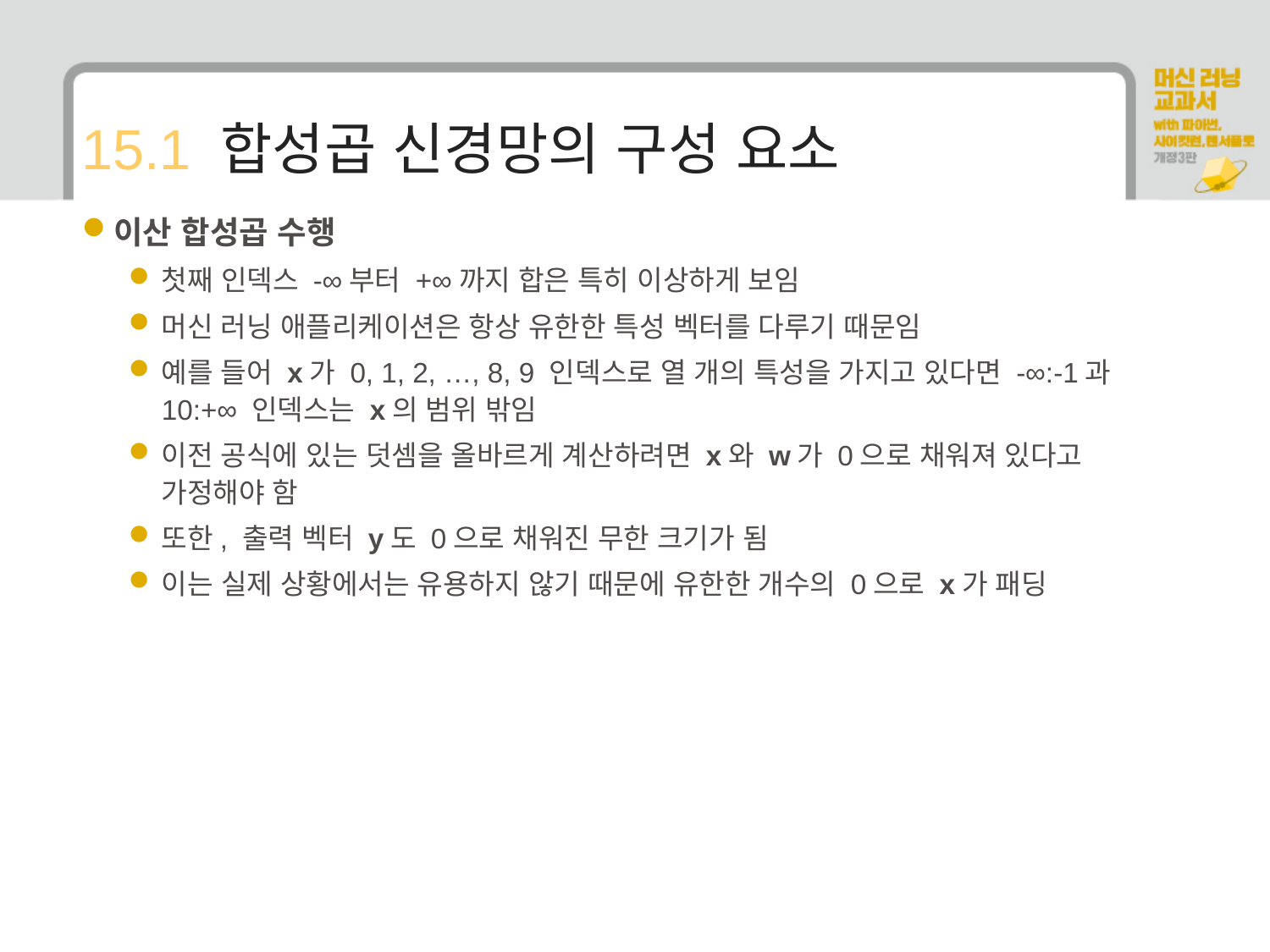

# 15.1 합성곱 신경망의 구성 요소
이산 합성곱 수행
첫째 인덱스 -∞부터 +∞까지 합은 특히 이상하게 보임
머신 러닝 애플리케이션은 항상 유한한 특성 벡터를 다루기 때문임
예를 들어 x가 0, 1, 2, …, 8, 9 인덱스로 열 개의 특성을 가지고 있다면 -∞:-1과 10:+∞ 인덱스는 x의 범위 밖임
이전 공식에 있는 덧셈을 올바르게 계산하려면 x와 w가 0으로 채워져 있다고 가정해야 함
또한, 출력 벡터 y도 0으로 채워진 무한 크기가 됨
이는 실제 상황에서는 유용하지 않기 때문에 유한한 개수의 0으로 x가 패딩